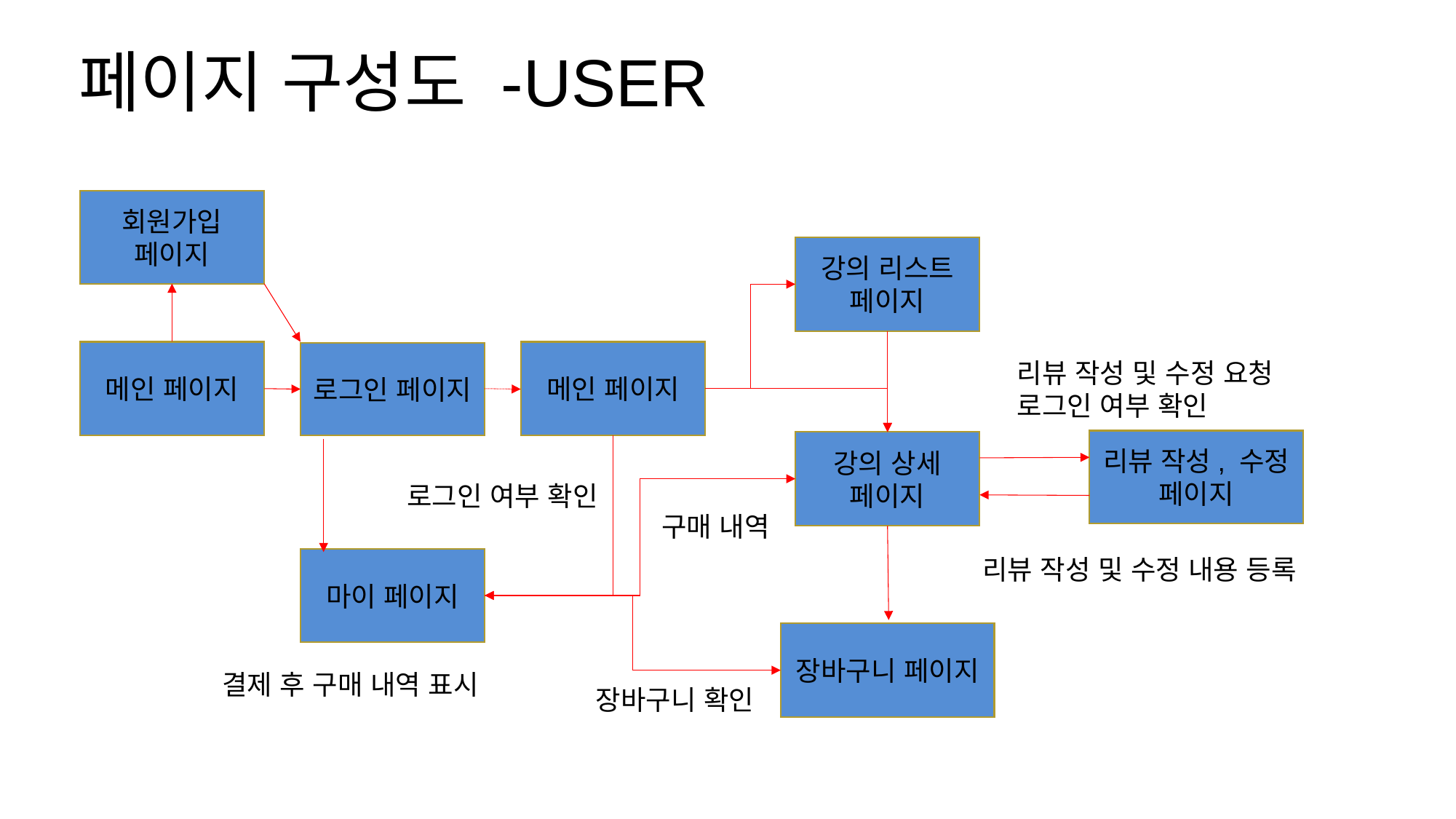

페이지 구성도 -USER
회원가입 페이지
강의 리스트 페이지
메인 페이지
메인 페이지
로그인 페이지
리뷰 작성 및 수정 요청
로그인 여부 확인
리뷰 작성, 수정 페이지
강의 상세 페이지
로그인 여부 확인
구매 내역
리뷰 작성 및 수정 내용 등록
마이 페이지
장바구니 페이지
결제 후 구매 내역 표시
장바구니 확인